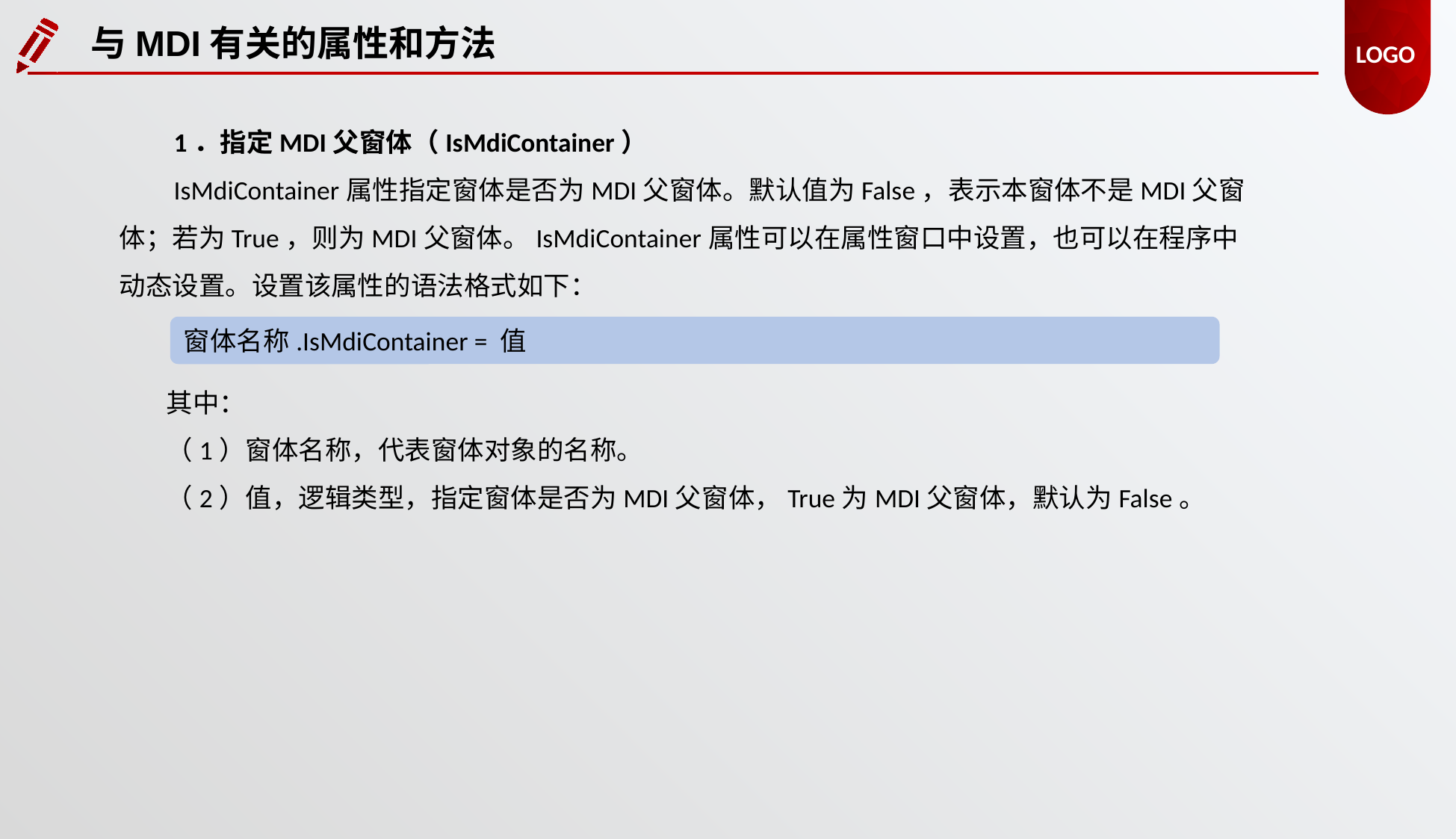

与MDI有关的属性和方法
1．指定MDI父窗体（IsMdiContainer）
IsMdiContainer属性指定窗体是否为MDI父窗体。默认值为False，表示本窗体不是MDI父窗体；若为True，则为MDI父窗体。IsMdiContainer属性可以在属性窗口中设置，也可以在程序中动态设置。设置该属性的语法格式如下：
窗体名称.IsMdiContainer = 值
其中：
（1）窗体名称，代表窗体对象的名称。
（2）值，逻辑类型，指定窗体是否为MDI父窗体，True为MDI父窗体，默认为False。